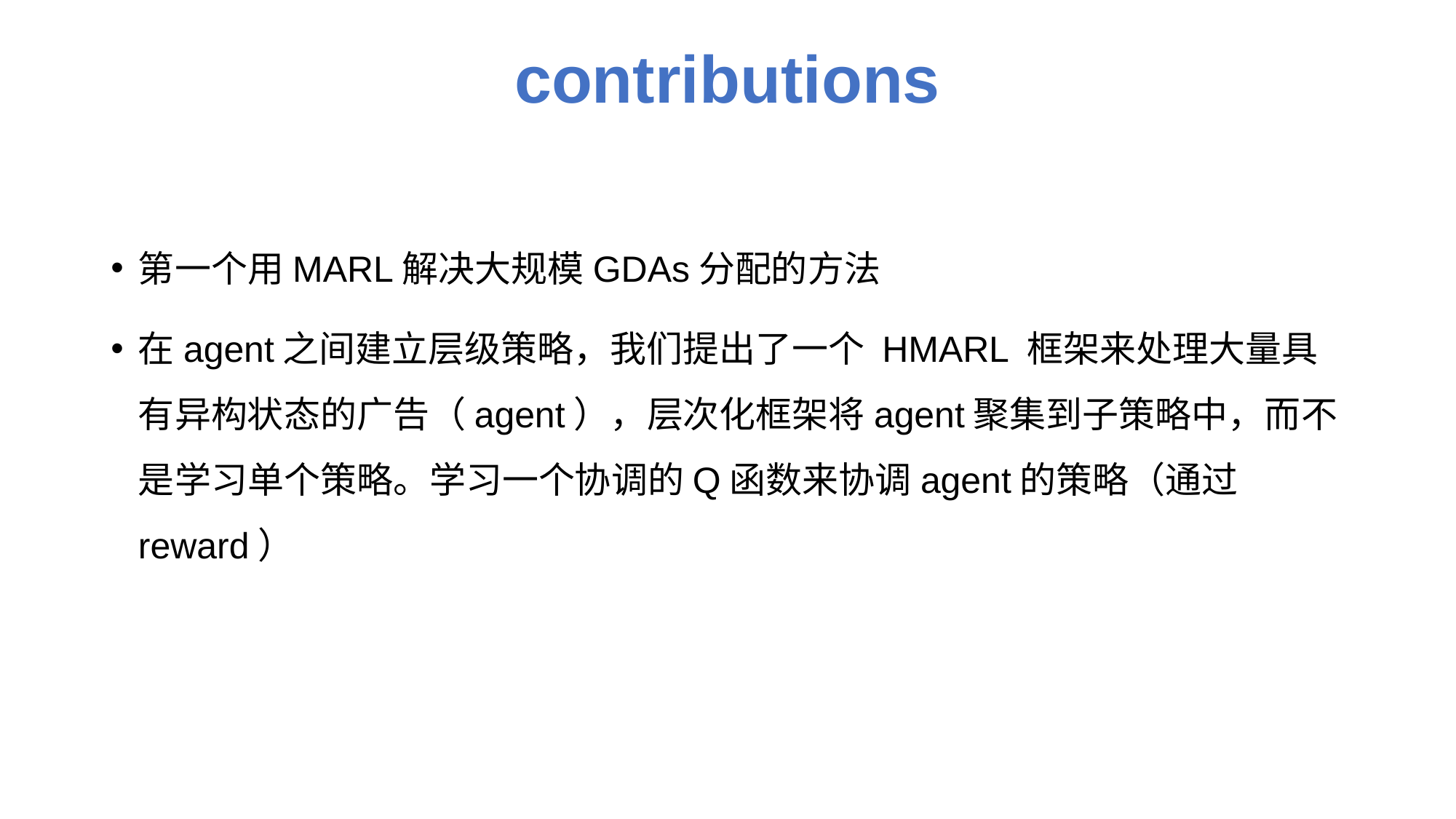

# contributions
第一个用MARL解决大规模GDAs分配的方法
在agent之间建立层级策略，我们提出了一个 HMARL 框架来处理大量具有异构状态的广告（agent），层次化框架将agent聚集到子策略中，而不是学习单个策略。学习一个协调的Q函数来协调agent的策略（通过reward）